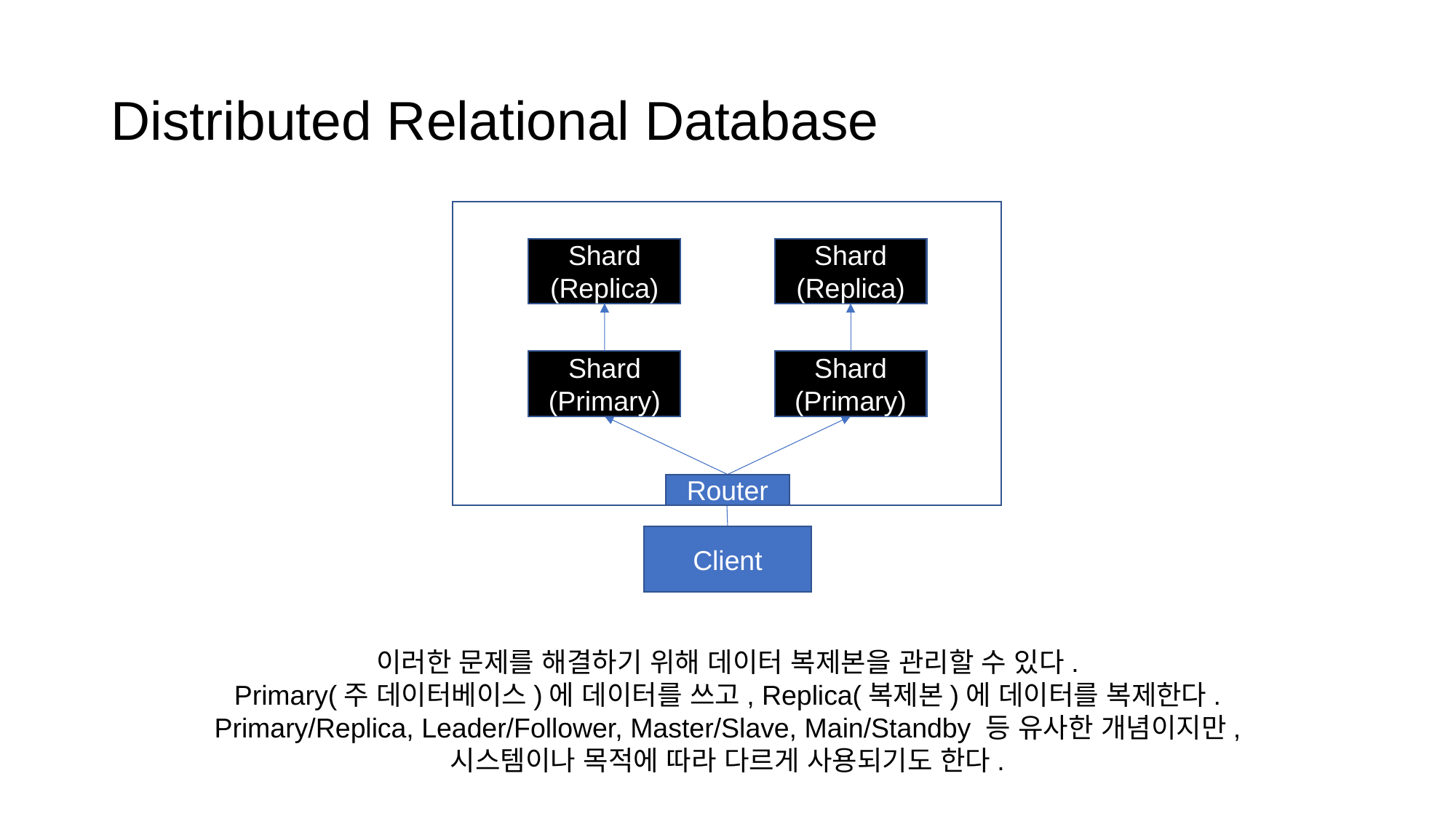

# Distributed Relational Database

Shard
(Replica)
Shard
(Replica)
Shard
(Primary)
Shard
(Primary)
Router
Client
이러한 문제를 해결하기 위해 데이터 복제본을 관리할 수 있다.
Primary(주 데이터베이스)에 데이터를 쓰고, Replica(복제본)에 데이터를 복제한다.
Primary/Replica, Leader/Follower, Master/Slave, Main/Standby 등 유사한 개념이지만,
시스템이나 목적에 따라 다르게 사용되기도 한다.